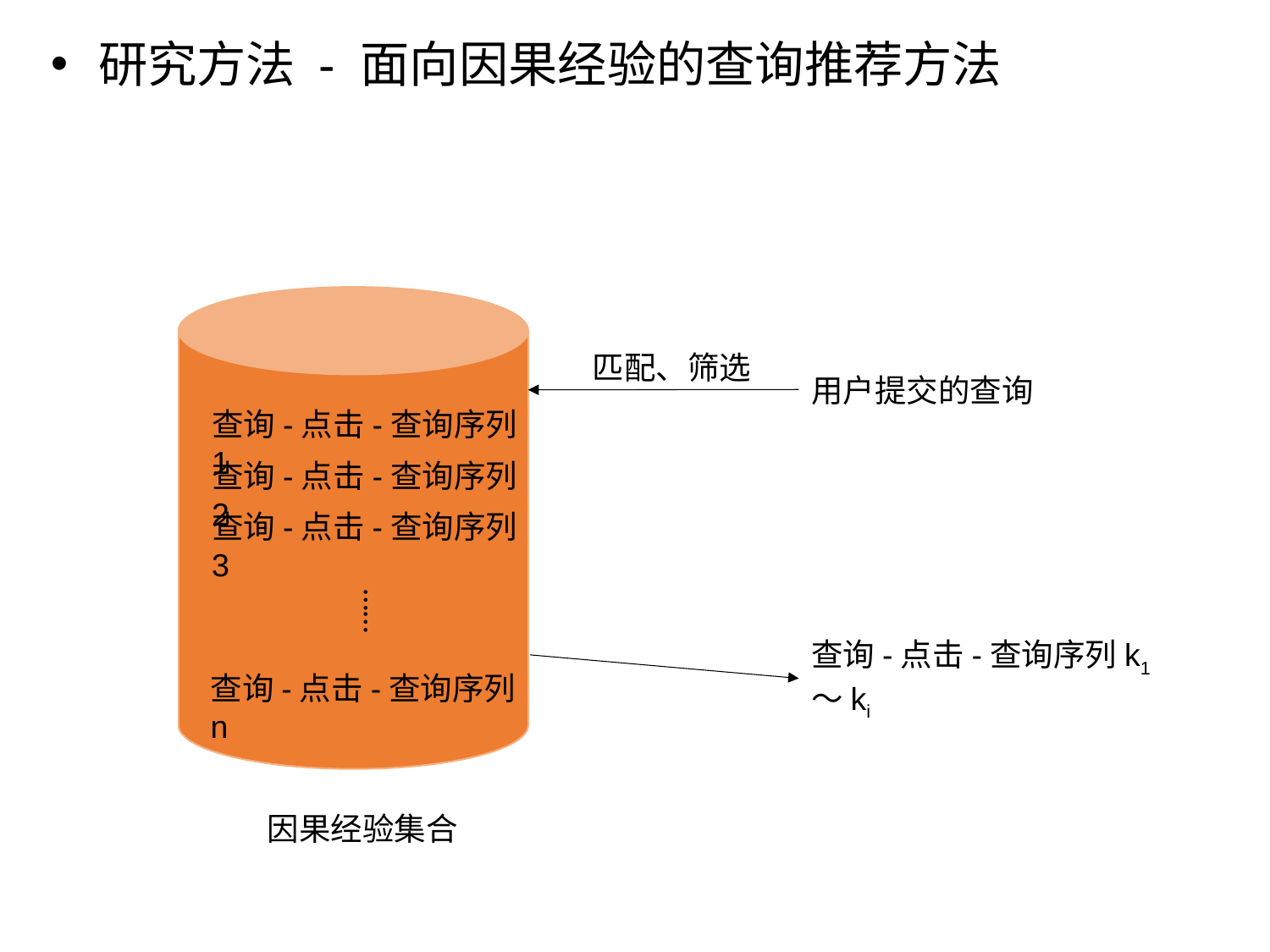

研究方法 - 面向因果经验的查询推荐方法

匹配、筛选
用户提交的查询
查询-点击-查询序列1
查询-点击-查询序列2
查询-点击-查询序列3
……
查询-点击-查询序列k1～ki
查询-点击-查询序列n
因果经验集合